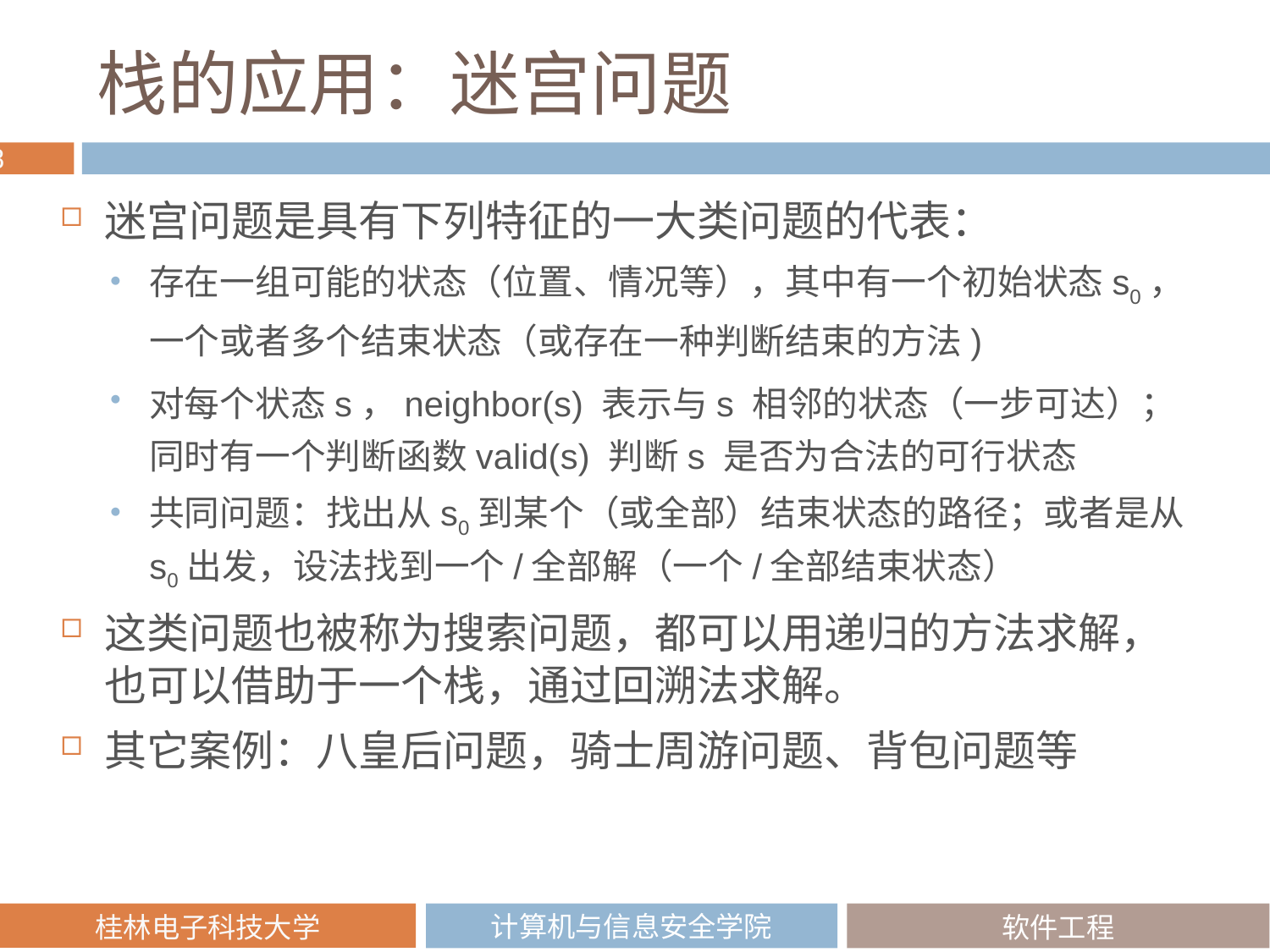

# 栈的应用：迷宫问题
迷宫问题是具有下列特征的一大类问题的代表：
存在一组可能的状态（位置、情况等），其中有一个初始状态s0，一个或者多个结束状态（或存在一种判断结束的方法)
对每个状态s，neighbor(s) 表示与s 相邻的状态（一步可达）；同时有一个判断函数valid(s) 判断s 是否为合法的可行状态
共同问题：找出从s0到某个（或全部）结束状态的路径；或者是从s0出发，设法找到一个/全部解（一个/全部结束状态）
这类问题也被称为搜索问题，都可以用递归的方法求解，也可以借助于一个栈，通过回溯法求解。
其它案例：八皇后问题，骑士周游问题、背包问题等